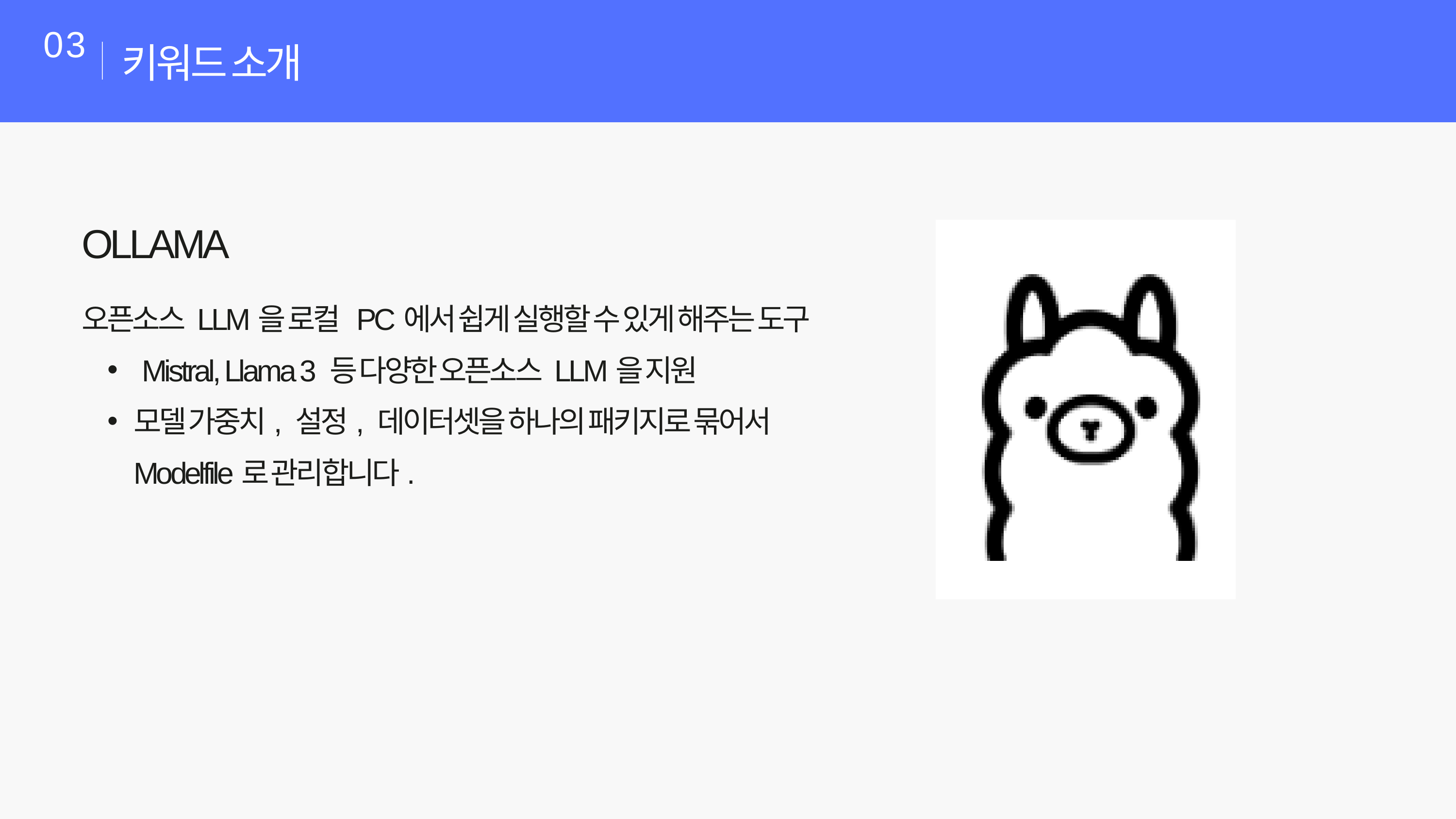

키워드 소개

03

OLLAMA

오픈소스 LLM을 로컬  PC에서 쉽게 실행할 수 있게 해주는 도구
 Mistral, Llama 3 등 다양한 오픈소스 LLM을 지원
모델 가중치, 설정, 데이터셋을 하나의 패키지로 묶어서 Modelfile로 관리합니다.